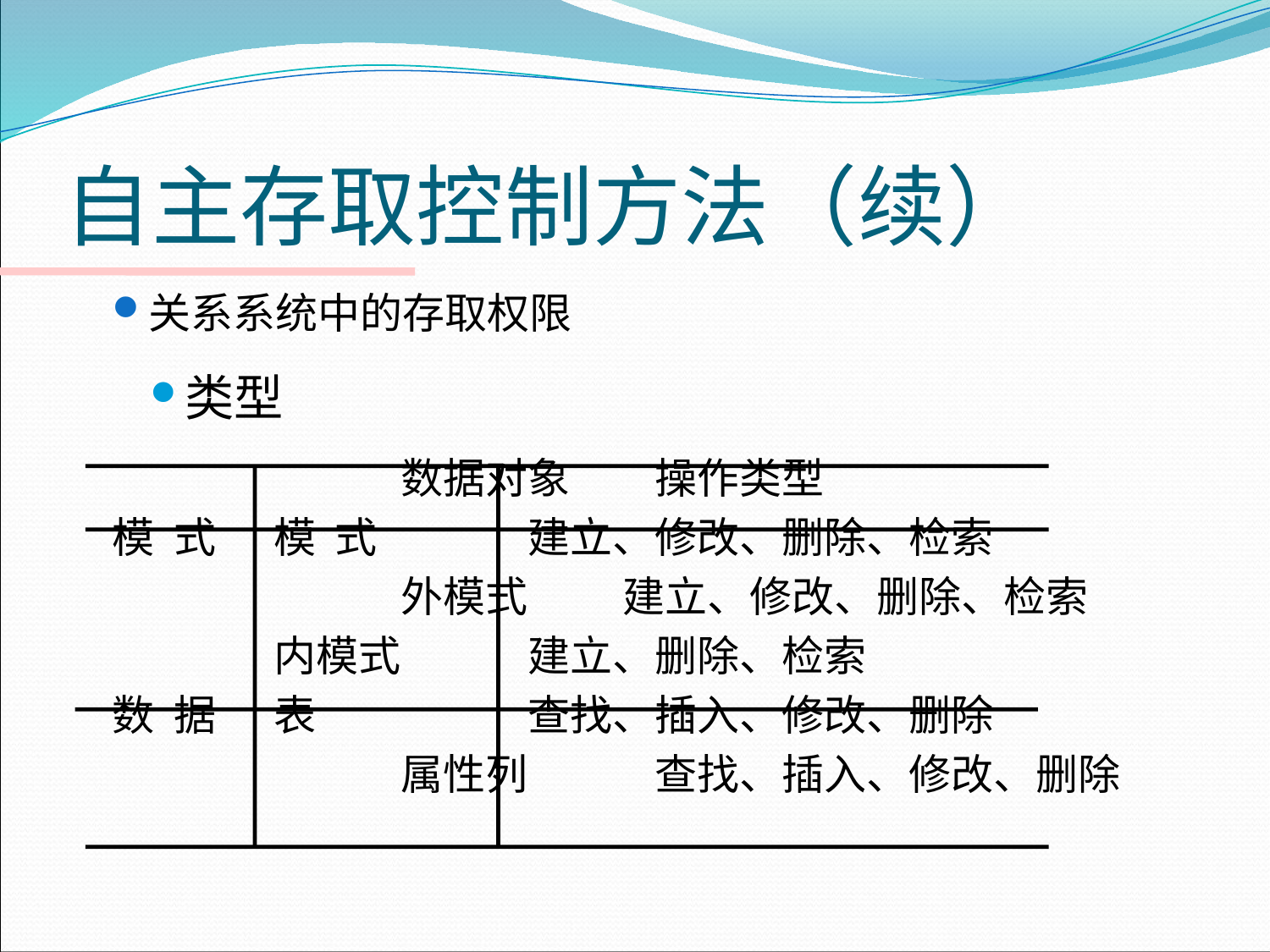

# 自主存取控制方法（续）
关系系统中的存取权限
类型
			数据对象	操作类型
模  式 	模  式		建立、修改、删除、检索
			外模式          建立、修改、删除、检索
        	内模式	建立、删除、检索
数  据     	表		查找、插入、修改、删除
			属性列	查找、插入、修改、删除

445